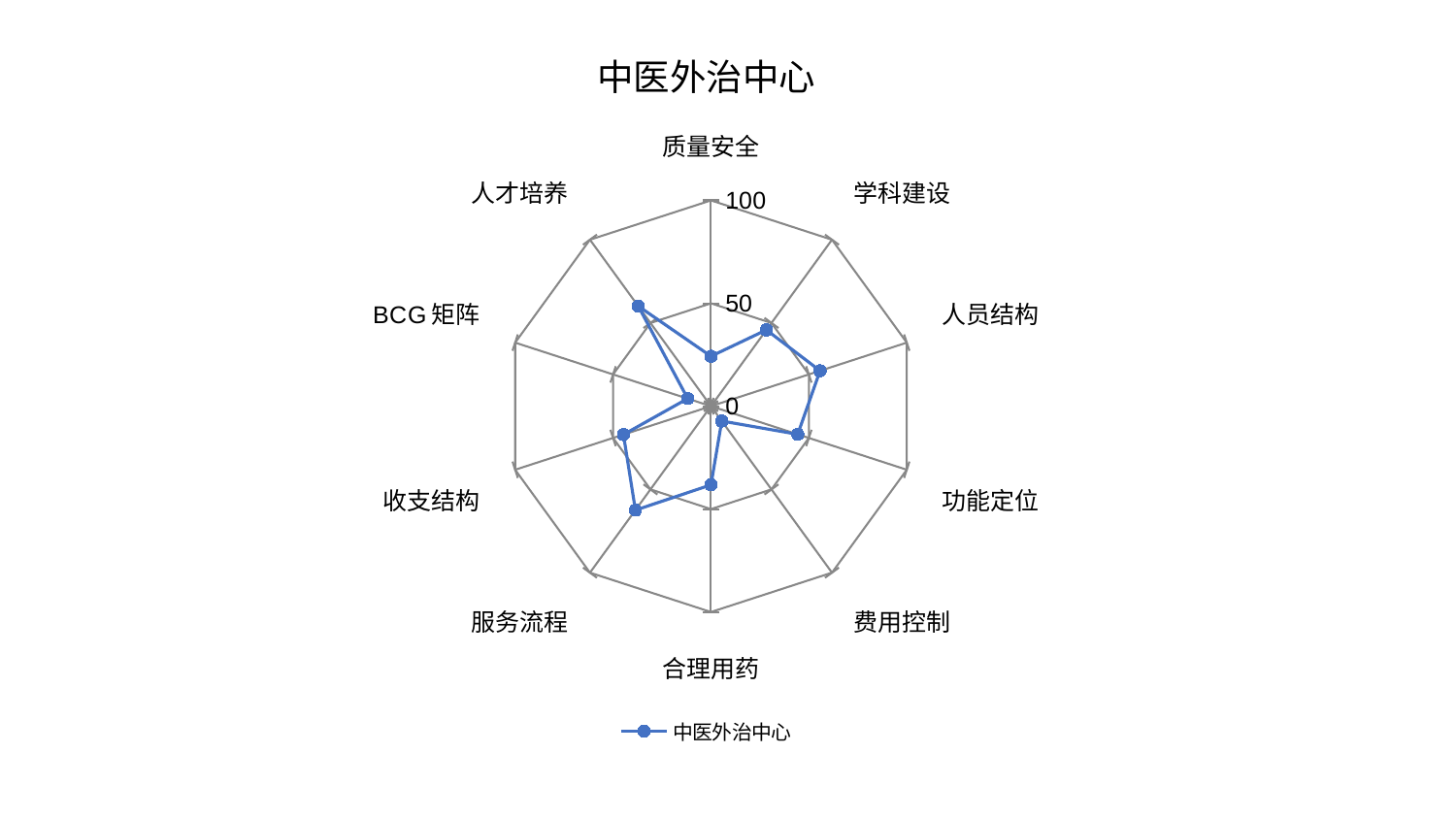

### Chart: 中医外治中心

| Category | 中医外治中心 |
|---|---|
| 质量安全 | 24.271182556136772 |
| 学科建设 | 45.825599350506735 |
| 人员结构 | 55.71561314420455 |
| 功能定位 | 44.30020365132376 |
| 费用控制 | 8.921234278982453 |
| 合理用药 | 38.22644416982367 |
| 服务流程 | 62.44784996293849 |
| 收支结构 | 44.70570360209364 |
| BCG矩阵 | 11.906136918162085 |
| 人才培养 | 60.137255062551105 |
100